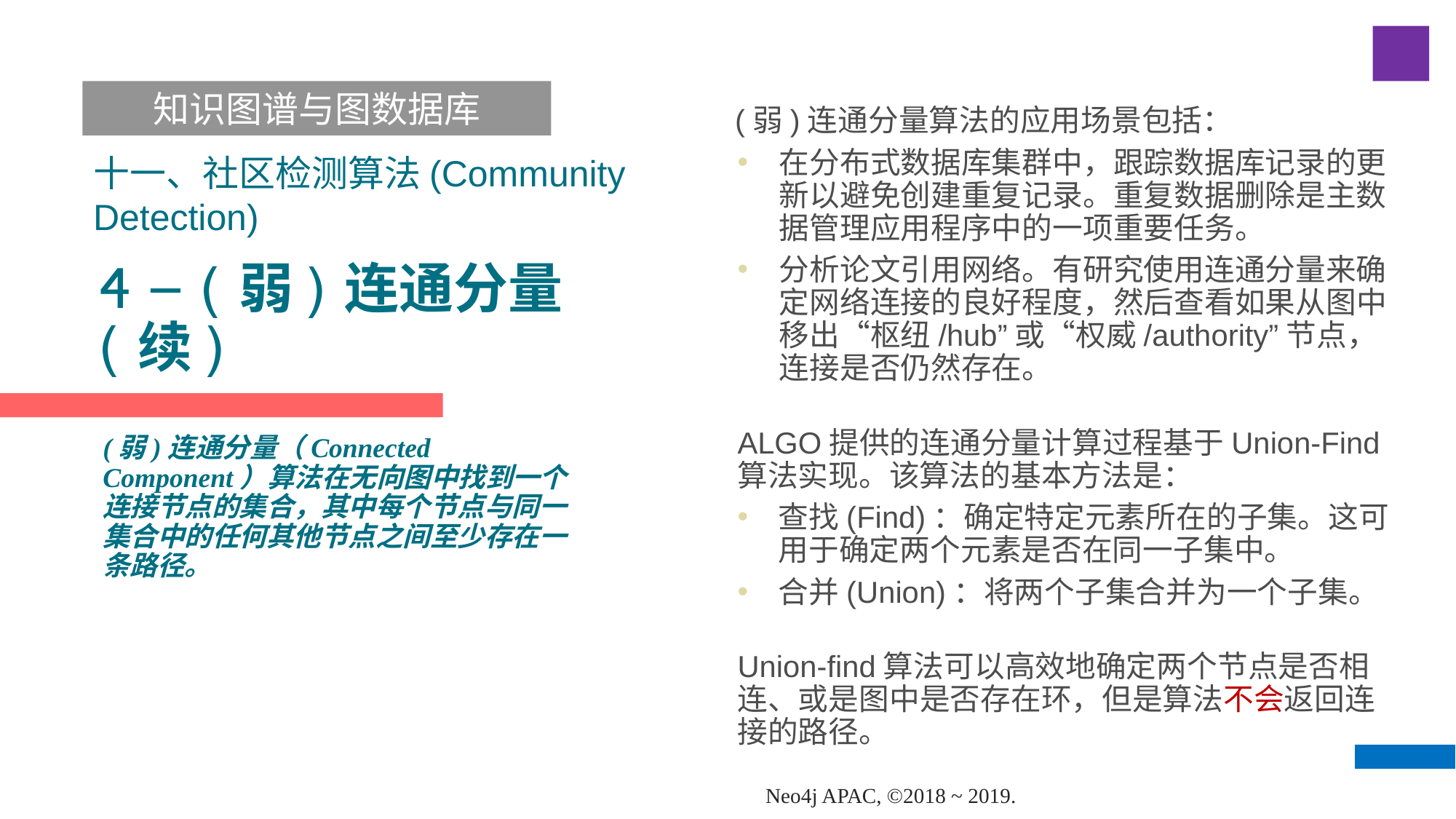

知识图谱与图数据库
       (弱)连通分量算法的应用场景包括：
在分布式数据库集群中，跟踪数据库记录的更新以避免创建重复记录。重复数据删除是主数据管理应用程序中的一项重要任务。
分析论文引用网络。有研究使用连通分量来确定网络连接的良好程度，然后查看如果从图中移出“枢纽/hub”或“权威/authority”节点，连接是否仍然存在。
ALGO提供的连通分量计算过程基于Union-Find算法实现。该算法的基本方法是：
查找(Find)：确定特定元素所在的子集。这可用于确定两个元素是否在同一子集中。
合并(Union)：将两个子集合并为一个子集。
Union-find算法可以高效地确定两个节点是否相连、或是图中是否存在环，但是算法不会返回连接的路径。
十一、社区检测算法(Community Detection)
# 4 – (弱)连通分量(续)
(弱)连通分量（Connected Component）算法在无向图中找到一个连接节点的集合，其中每个节点与同一集合中的任何其他节点之间至少存在一条路径。